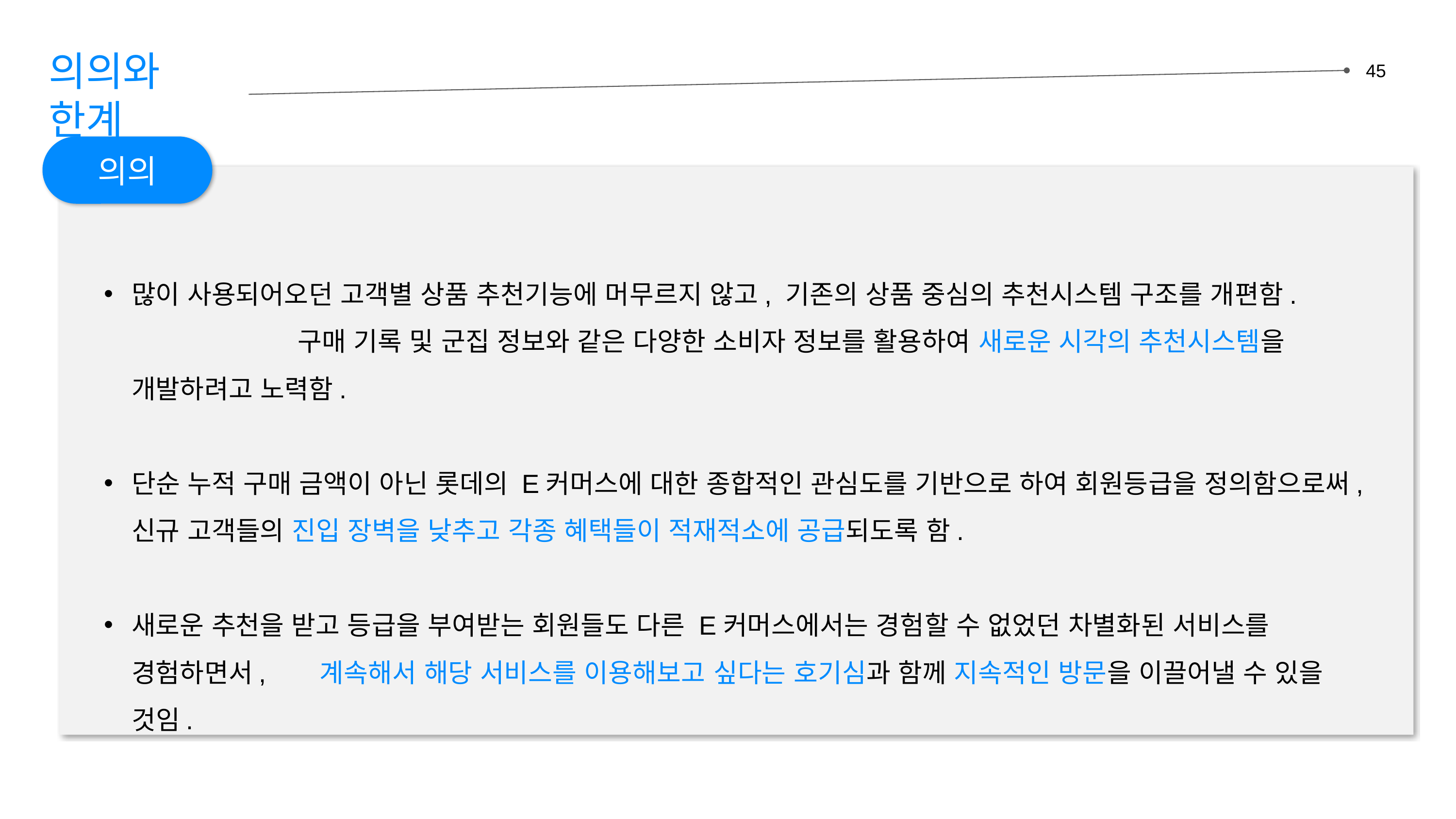

의의와 한계
45
의의

많이 사용되어오던 고객별 상품 추천기능에 머무르지 않고, 기존의 상품 중심의 추천시스템 구조를 개편함.		            구매 기록 및 군집 정보와 같은 다양한 소비자 정보를 활용하여 새로운 시각의 추천시스템을 개발하려고 노력함.

단순 누적 구매 금액이 아닌 롯데의 E커머스에 대한 종합적인 관심도를 기반으로 하여 회원등급을 정의함으로써, 신규 고객들의 진입 장벽을 낮추고 각종 혜택들이 적재적소에 공급되도록 함.

새로운 추천을 받고 등급을 부여받는 회원들도 다른 E커머스에서는 경험할 수 없었던 차별화된 서비스를 경험하면서, 	     계속해서 해당 서비스를 이용해보고 싶다는 호기심과 함께 지속적인 방문을 이끌어낼 수 있을 것임.